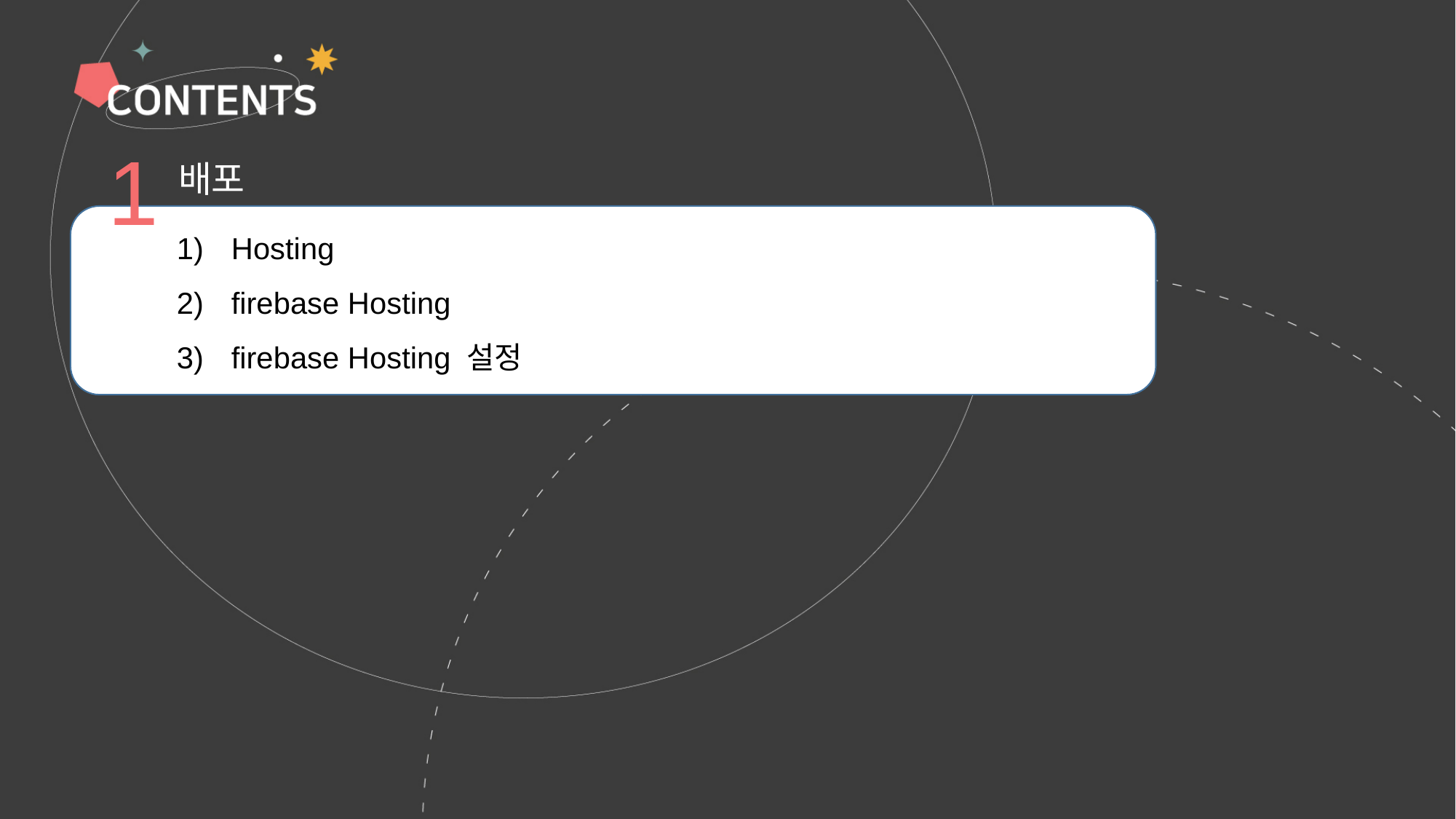

1
배포
Hosting
firebase Hosting
firebase Hosting 설정